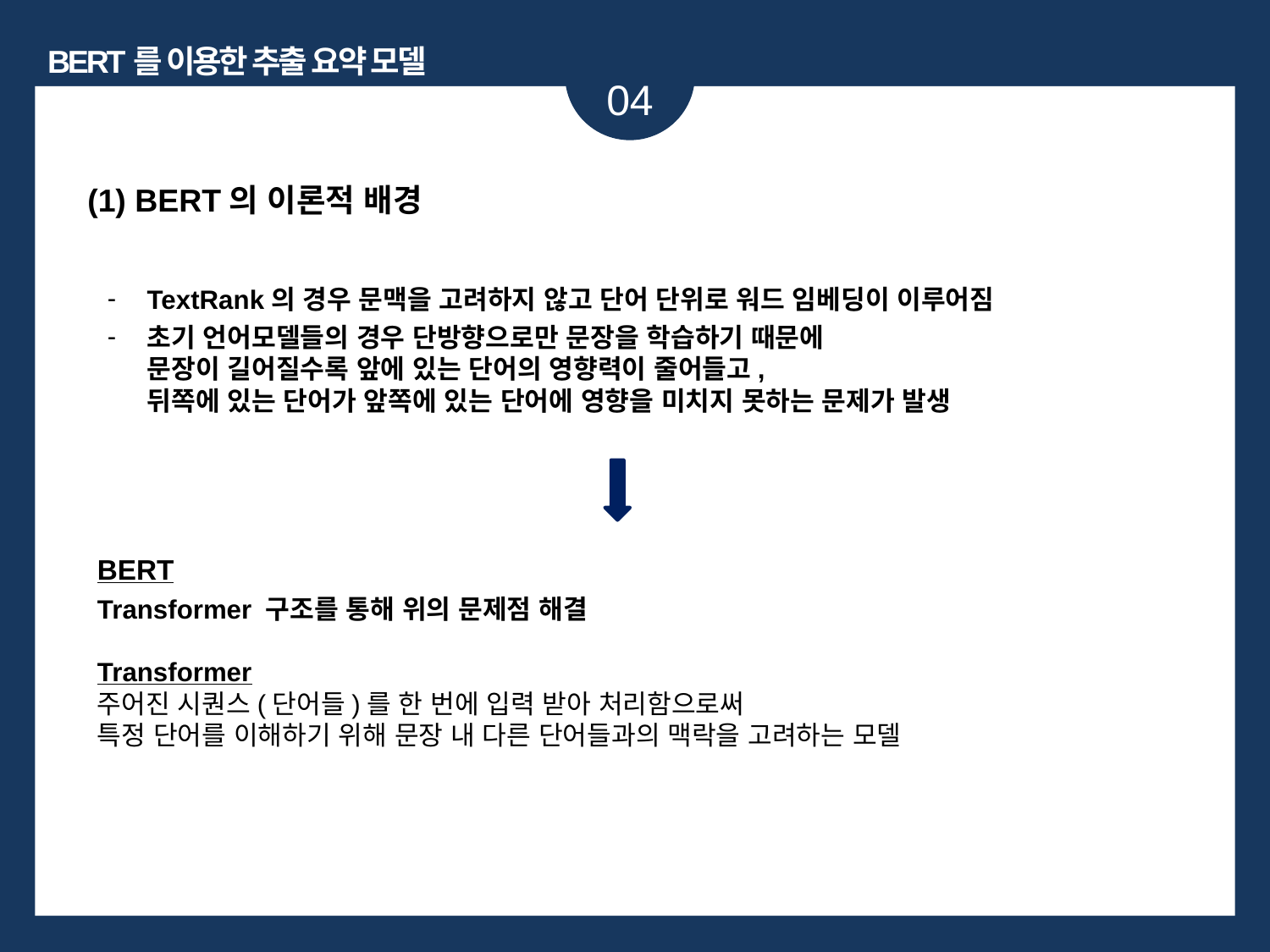

BERT를 이용한 추출 요약 모델
04

(1) BERT의 이론적 배경
TextRank의 경우 문맥을 고려하지 않고 단어 단위로 워드 임베딩이 이루어짐

초기 언어모델들의 경우 단방향으로만 문장을 학습하기 때문에
문장이 길어질수록 앞에 있는 단어의 영향력이 줄어들고,
뒤쪽에 있는 단어가 앞쪽에 있는 단어에 영향을 미치지 못하는 문제가 발생

BERT

Transformer 구조를 통해 위의 문제점 해결

Transformer
주어진 시퀀스(단어들)를 한 번에 입력 받아 처리함으로써
특정 단어를 이해하기 위해 문장 내 다른 단어들과의 맥락을 고려하는 모델